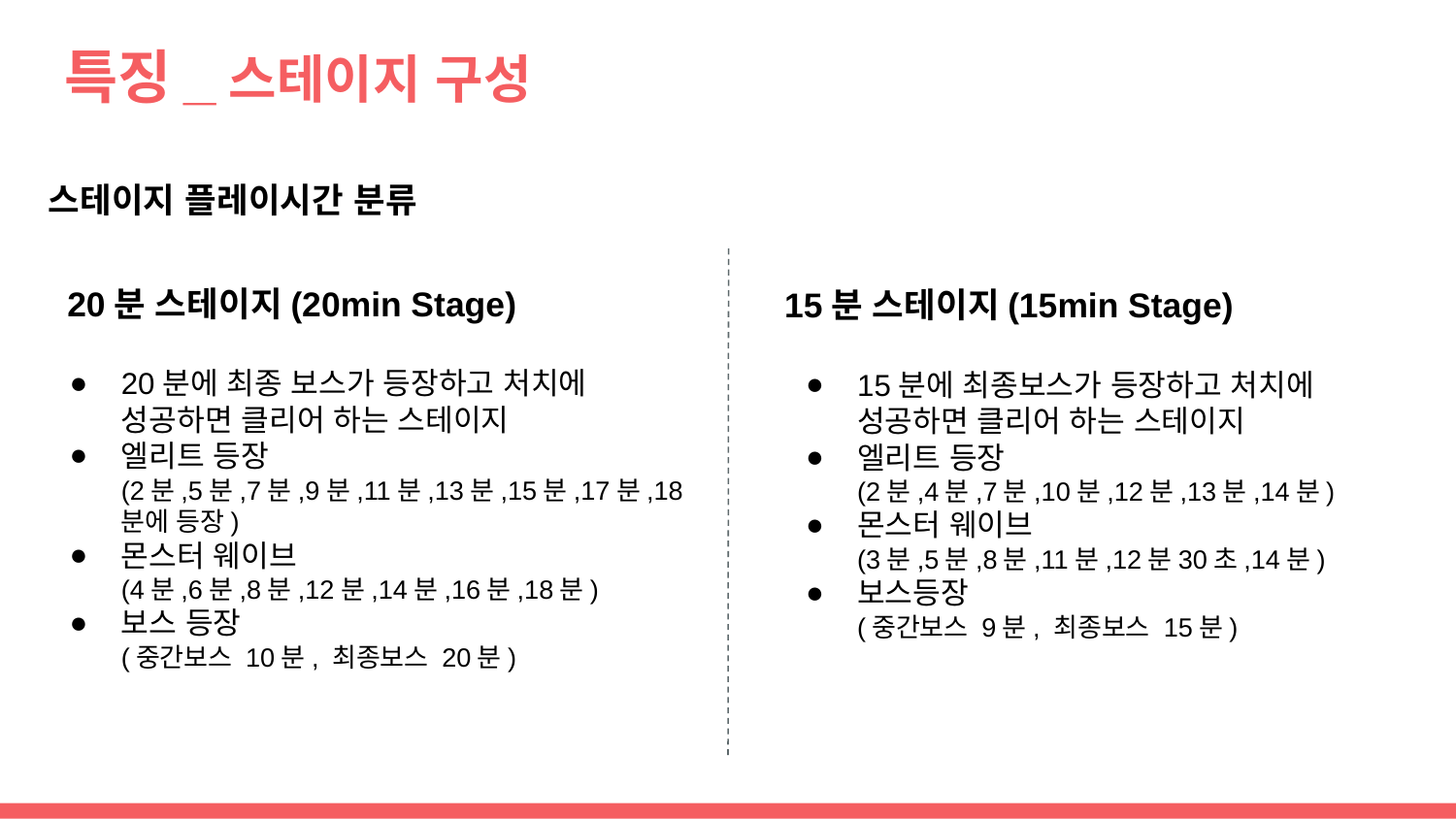

# 특징_스테이지 구성
스테이지 플레이시간 분류

  20분 스테이지(20min Stage)

20분에 최종 보스가 등장하고 처치에 성공하면 클리어 하는 스테이지
엘리트 등장
(2분,5분,7분,9분,11분,13분,15분,17분,18분에 등장)
몬스터 웨이브
(4분,6분,8분,12분,14분,16분,18분)
보스 등장
(중간보스 10분, 최종보스 20분)

15분 스테이지(15min Stage)

15분에 최종보스가 등장하고 처치에 성공하면 클리어 하는 스테이지
엘리트 등장
(2분,4분,7분,10분,12분,13분,14분)
몬스터 웨이브
(3분,5분,8분,11분,12분30초,14분)
보스등장
(중간보스 9분, 최종보스 15분)